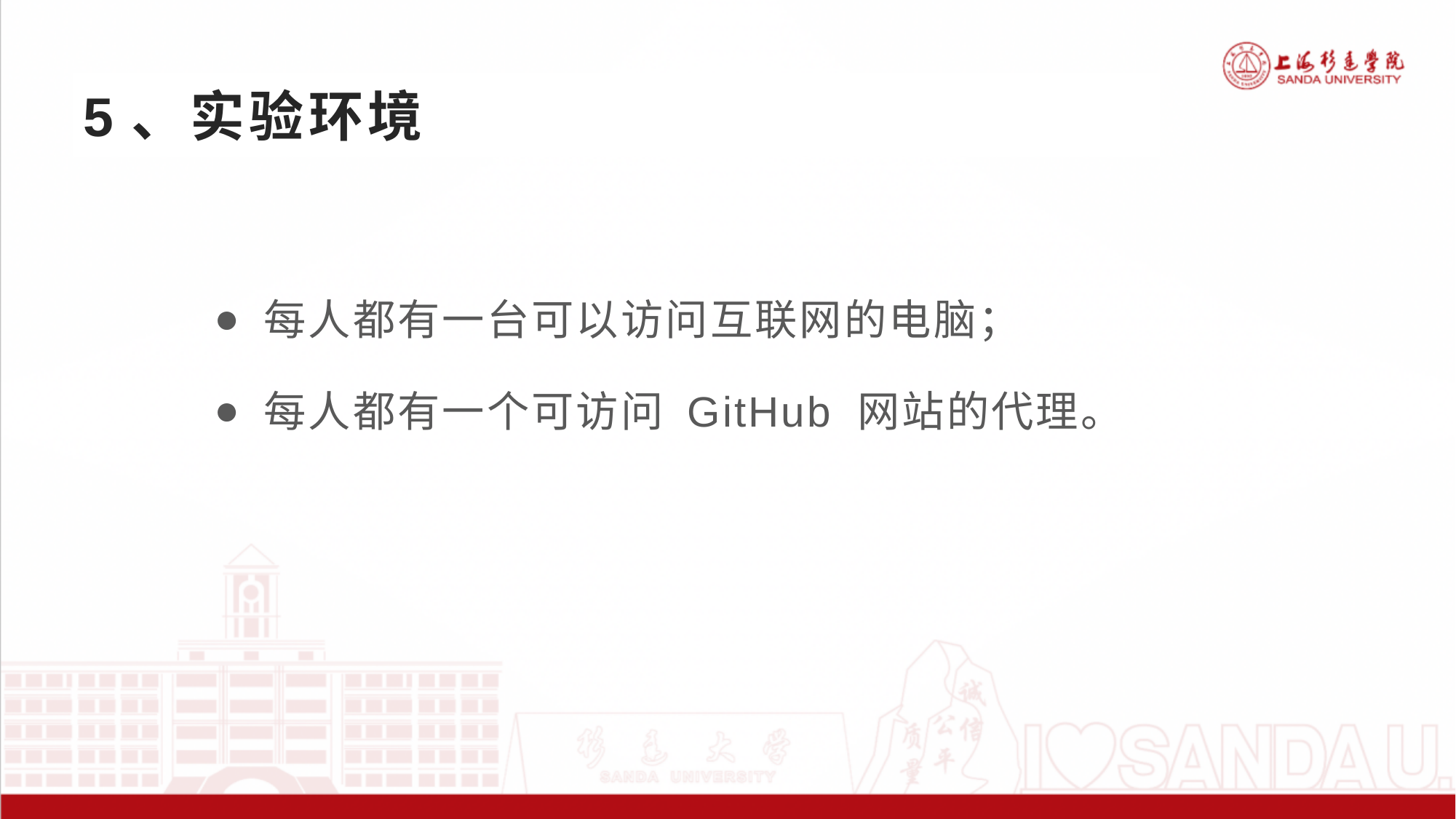

# 5、实验环境
 每人都有一台可以访问互联网的电脑；
 每人都有一个可访问 GitHub 网站的代理。